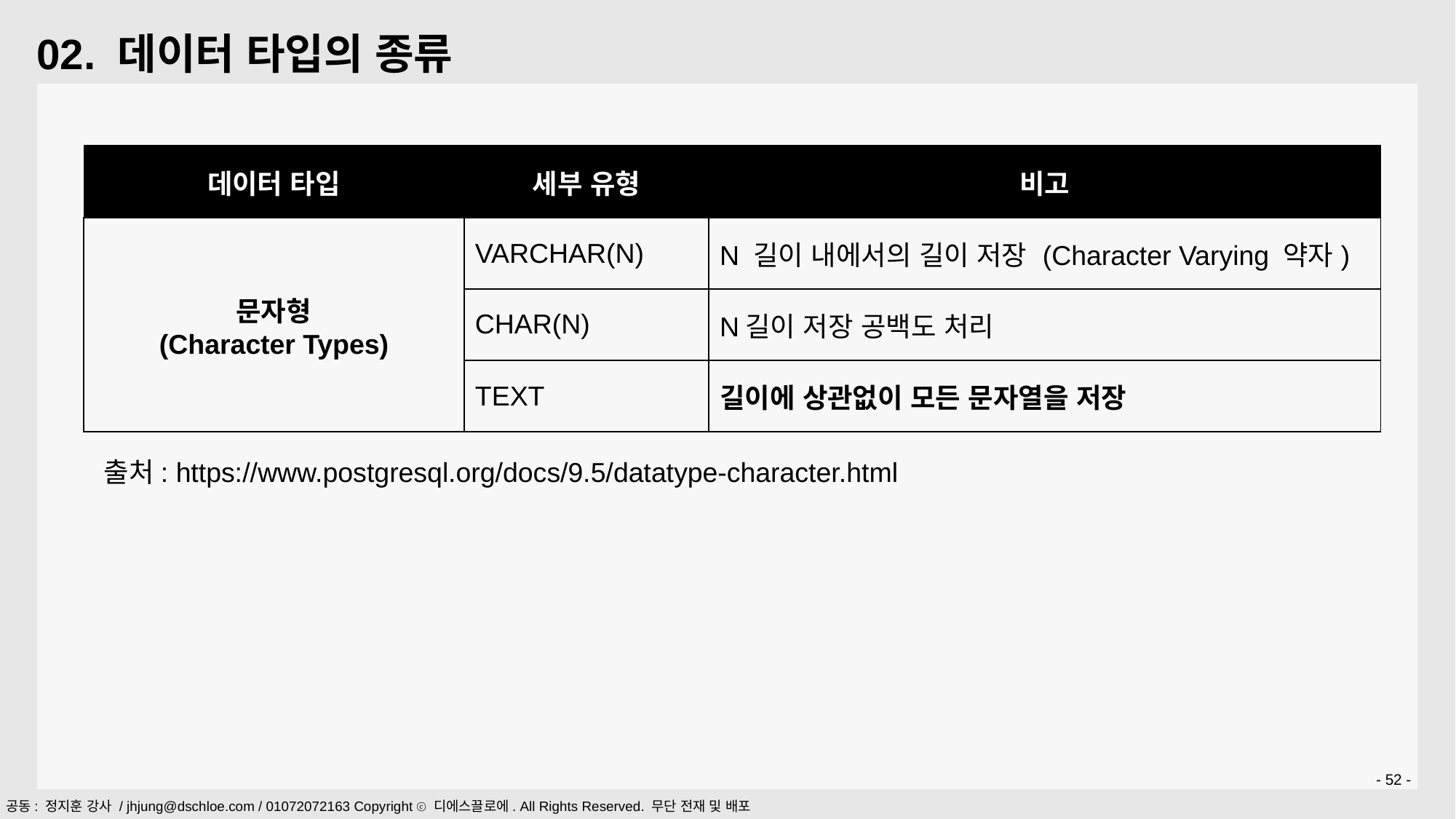

02. 데이터 타입의 종류
| 데이터 타입 | 세부 유형 | 비고 |
| --- | --- | --- |
| 문자형 (Character Types) | VARCHAR(N) | N 길이 내에서의 길이 저장 (Character Varying 약자) |
|  | CHAR(N) | N길이 저장 공백도 처리 |
|  | TEXT | 길이에 상관없이 모든 문자열을 저장 |
출처: https://www.postgresql.org/docs/9.5/datatype-character.html
- 52 -